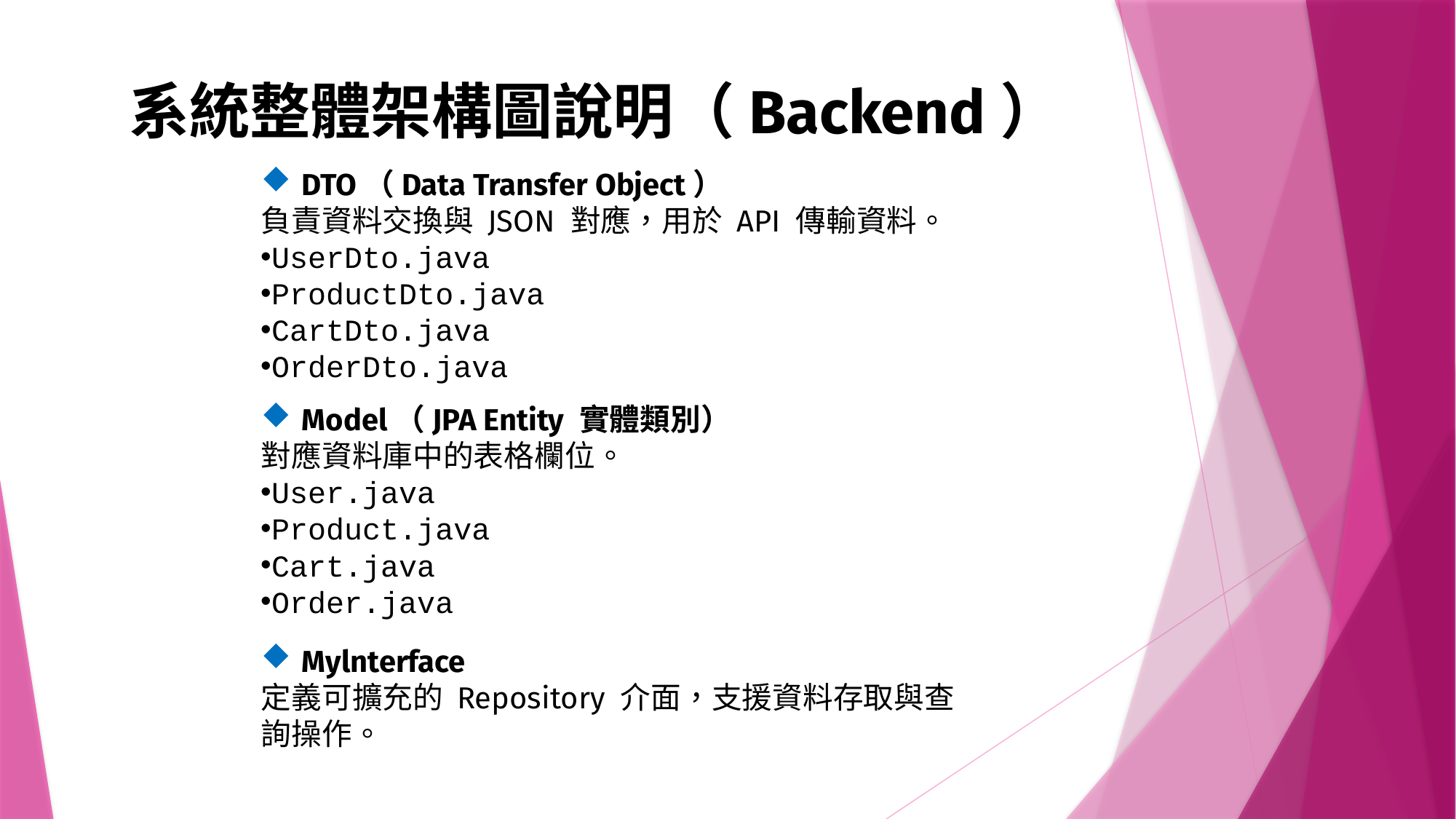

系統整體架構圖說明（Backend）
DTO（Data Transfer Object）
負責資料交換與 JSON 對應，用於 API 傳輸資料。
UserDto.java
ProductDto.java
CartDto.java
OrderDto.java
Model（JPA Entity 實體類別）
對應資料庫中的表格欄位。
User.java
Product.java
Cart.java
Order.java
Mylnterface
定義可擴充的 Repository 介面，支援資料存取與查詢操作。